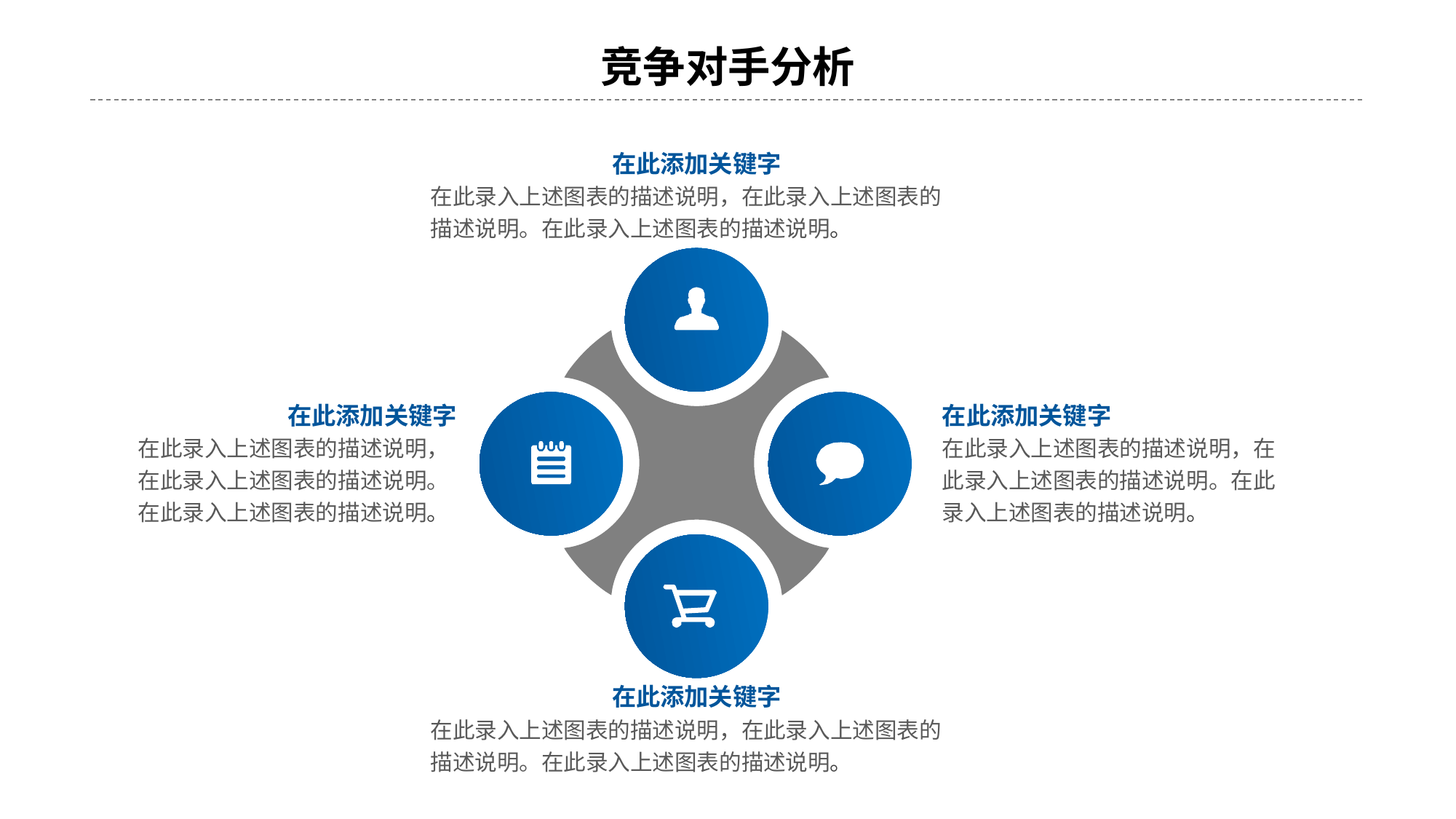

竞争对手分析
在此添加关键字
在此录入上述图表的描述说明，在此录入上述图表的描述说明。在此录入上述图表的描述说明。

在此添加关键字
在此录入上述图表的描述说明，在此录入上述图表的描述说明。在此录入上述图表的描述说明。
在此添加关键字
在此录入上述图表的描述说明，在此录入上述图表的描述说明。在此录入上述图表的描述说明。

在此添加关键字
在此录入上述图表的描述说明，在此录入上述图表的描述说明。在此录入上述图表的描述说明。